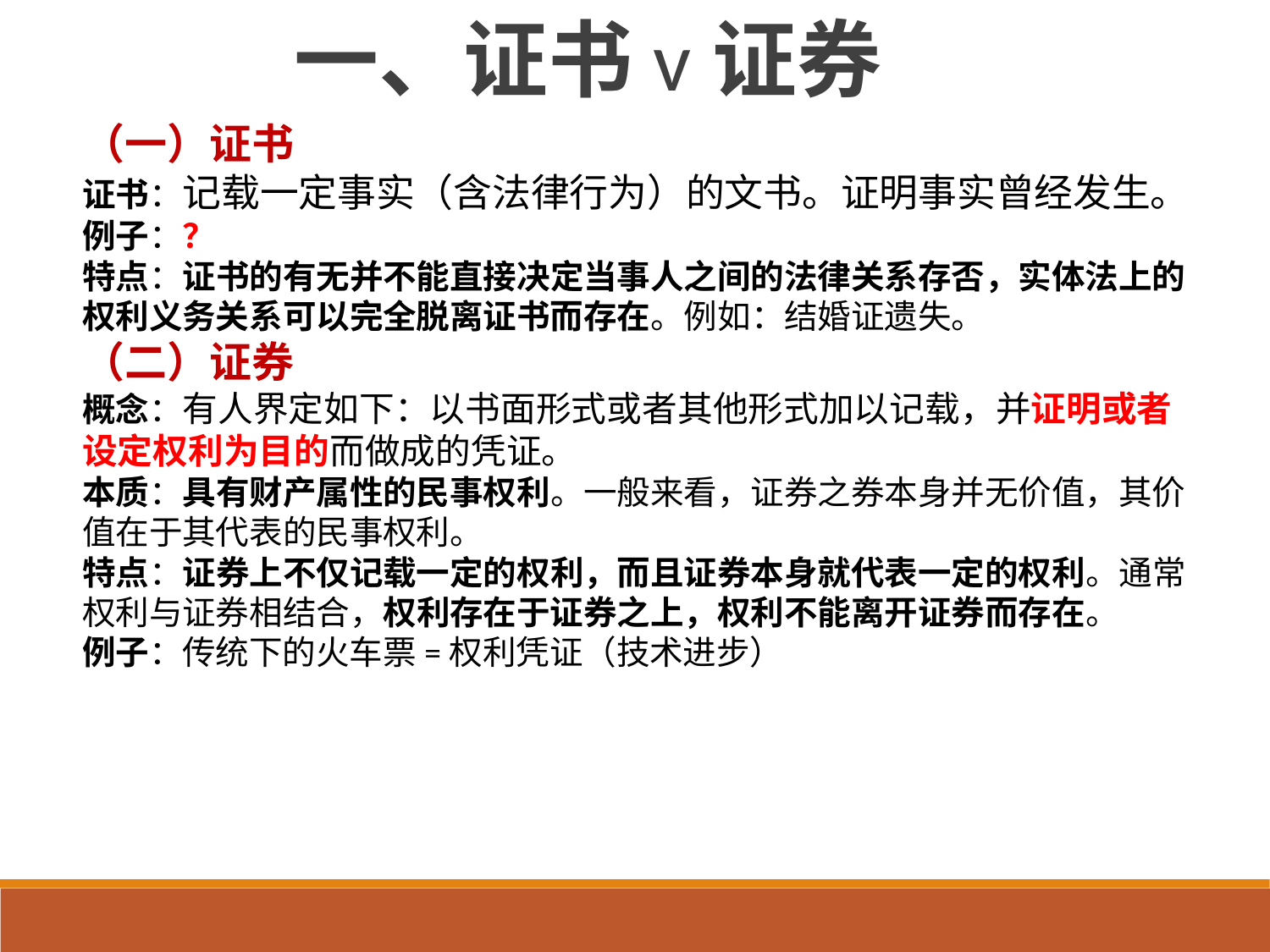

一、证书v证券
（一）证书
证书：记载一定事实（含法律行为）的文书。证明事实曾经发生。
例子：？
特点：证书的有无并不能直接决定当事人之间的法律关系存否，实体法上的权利义务关系可以完全脱离证书而存在。例如：结婚证遗失。
（二）证券
概念：有人界定如下：以书面形式或者其他形式加以记载，并证明或者设定权利为目的而做成的凭证。
本质：具有财产属性的民事权利。一般来看，证券之券本身并无价值，其价值在于其代表的民事权利。
特点：证券上不仅记载一定的权利，而且证券本身就代表一定的权利。通常权利与证券相结合，权利存在于证券之上，权利不能离开证券而存在。
例子：传统下的火车票=权利凭证（技术进步）